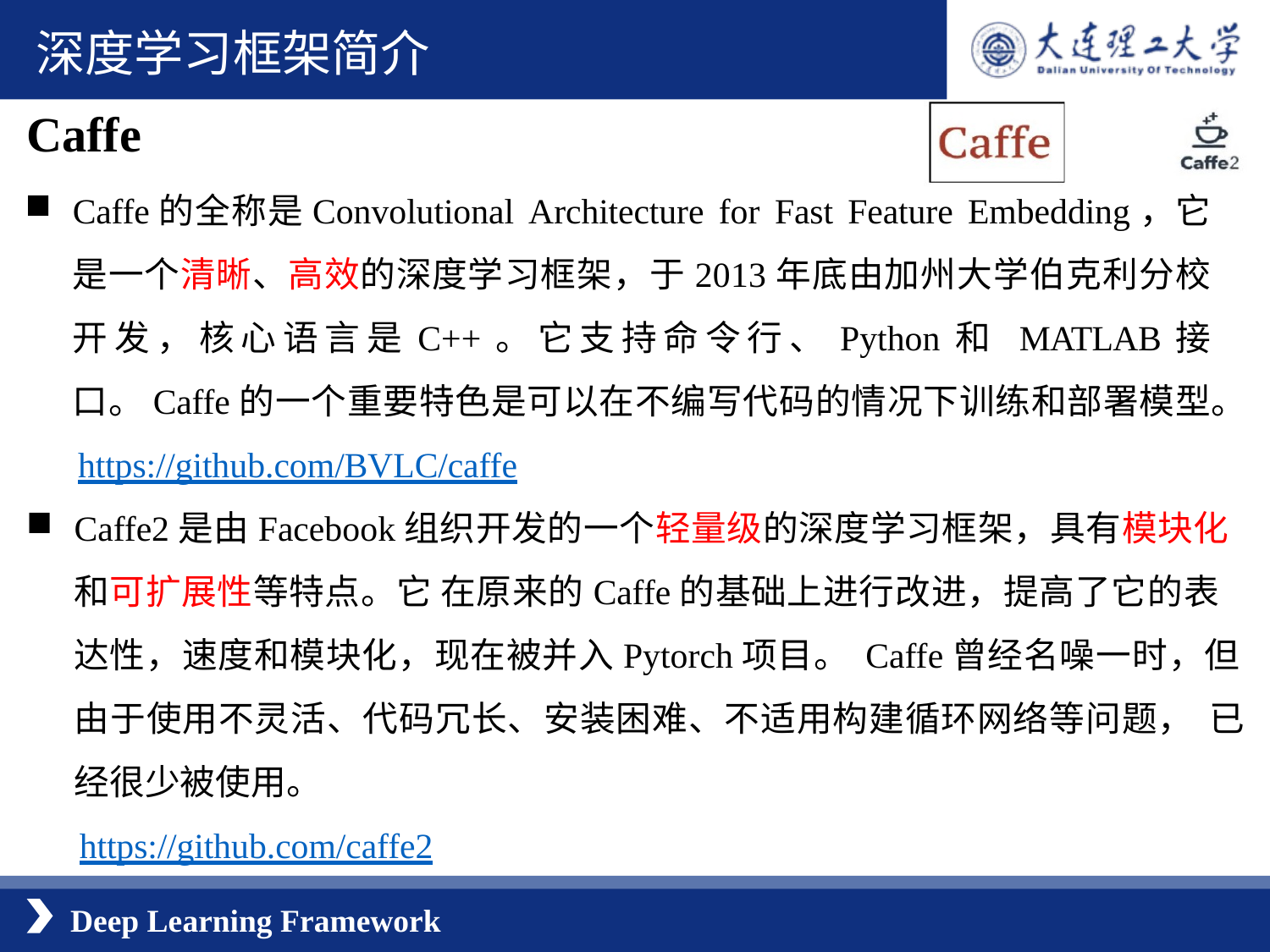

深度学习框架简介
Caffe
Caffe的全称是Convolutional Architecture for Fast Feature Embedding，它是一个清晰、高效的深度学习框架，于2013年底由加州大学伯克利分校开发，核心语言是C++。它支持命令行、Python和 MATLAB接口。Caffe的一个重要特色是可以在不编写代码的情况下训练和部署模型。
      https://github.com/BVLC/caffe
Caffe2是由Facebook组织开发的一个轻量级的深度学习框架，具有模块化和可扩展性等特点。它 在原来的Caffe的基础上进行改进，提高了它的表达性，速度和模块化，现在被并入Pytorch项目。 Caffe曾经名噪一时，但由于使用不灵活、代码冗长、安装困难、不适用构建循环网络等问题，  已经很少被使用。
      https://github.com/caffe2

Deep Learning Framework